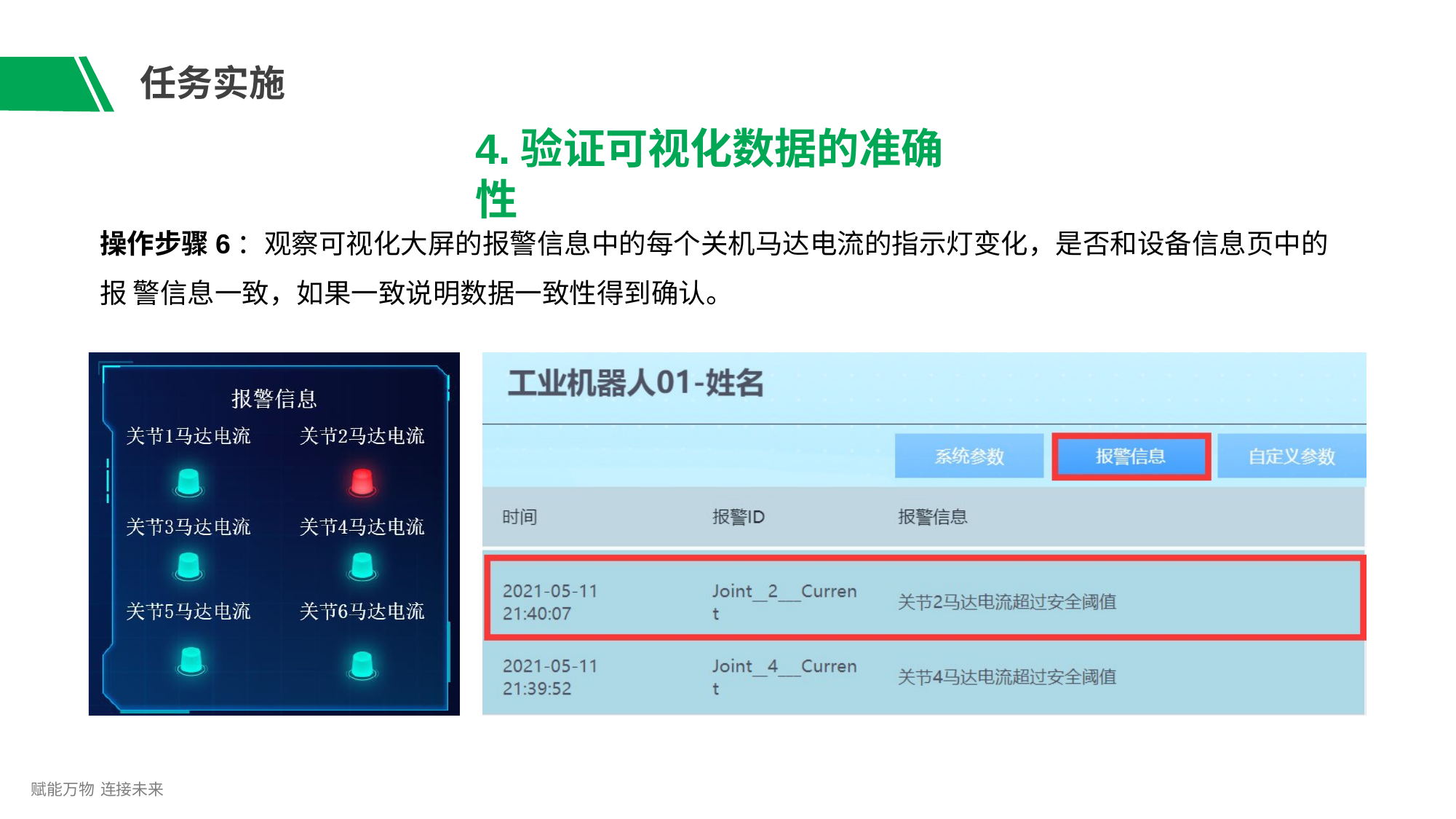

# 任务实施
4.验证可视化数据的准确性
操作步骤6：观察可视化大屏的报警信息中的每个关机马达电流的指示灯变化，是否和设备信息页中的报 警信息一致，如果一致说明数据一致性得到确认。

赋能万物 连接未来